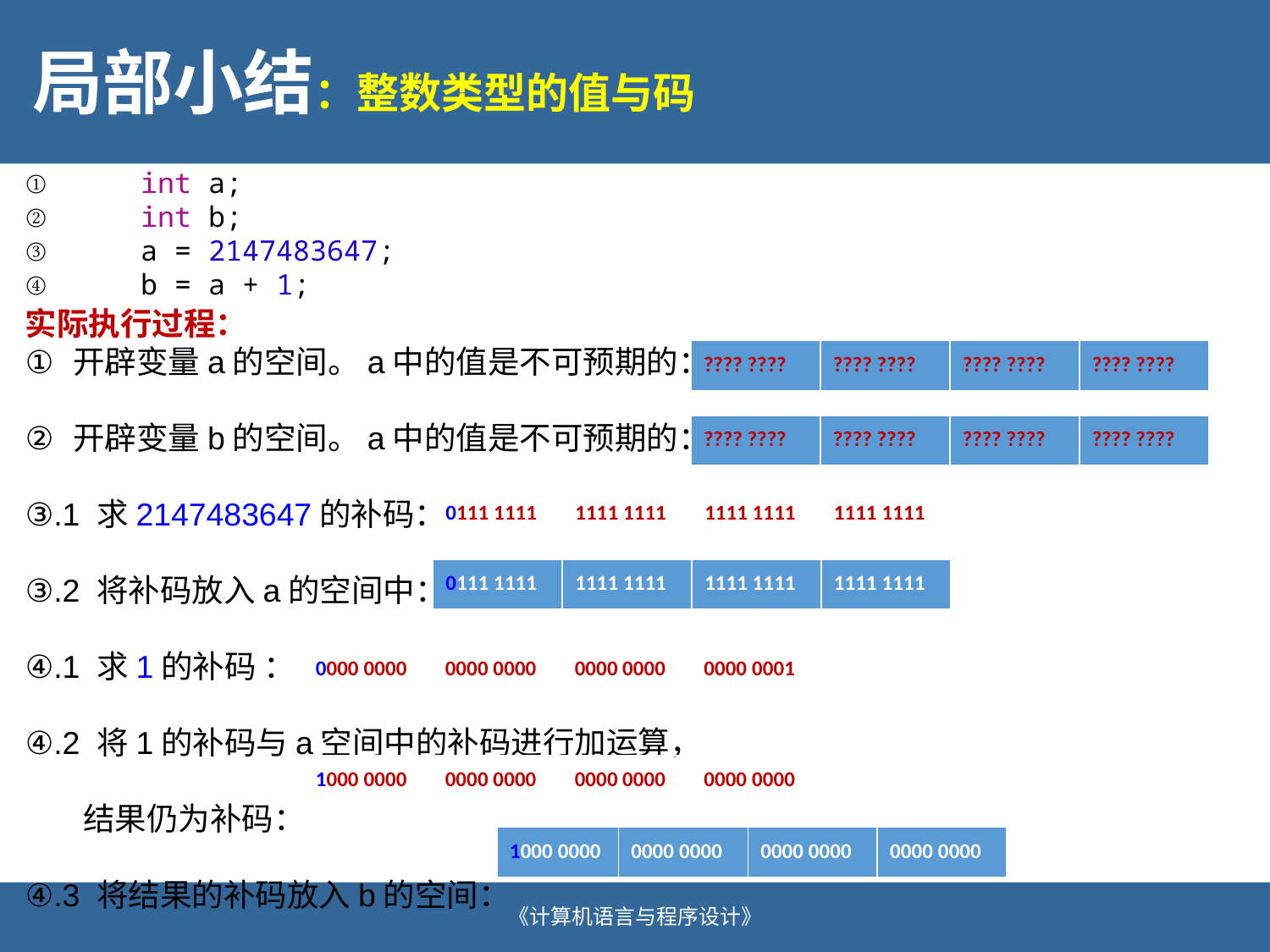

# 局部小结：整数类型的值与码
    int a;
    int b;
    a = 2147483647;
    b = a + 1;
实际执行过程：
开辟变量a的空间。a中的值是不可预期的：

开辟变量b的空间。a中的值是不可预期的：

③.1 求2147483647的补码：

③.2 将补码放入a的空间中：

④.1 求1的补码 ：

④.2 将1的补码与a空间中的补码进行加运算，
       结果仍为补码：

④.3 将结果的补码放入b的空间：
| ???? ???? | ???? ???? | ???? ???? | ???? ???? |
| --- | --- | --- | --- |
| ???? ???? | ???? ???? | ???? ???? | ???? ???? |
| --- | --- | --- | --- |
| 0111 1111 | 1111 1111 | 1111 1111 | 1111 1111 |
| --- | --- | --- | --- |
| 0111 1111 | 1111 1111 | 1111 1111 | 1111 1111 |
| --- | --- | --- | --- |
| 0000 0000 | 0000 0000 | 0000 0000 | 0000 0001 |
| --- | --- | --- | --- |
| 1000 0000 | 0000 0000 | 0000 0000 | 0000 0000 |
| --- | --- | --- | --- |
| 1000 0000 | 0000 0000 | 0000 0000 | 0000 0000 |
| --- | --- | --- | --- |

《计算机语言与程序设计》
63